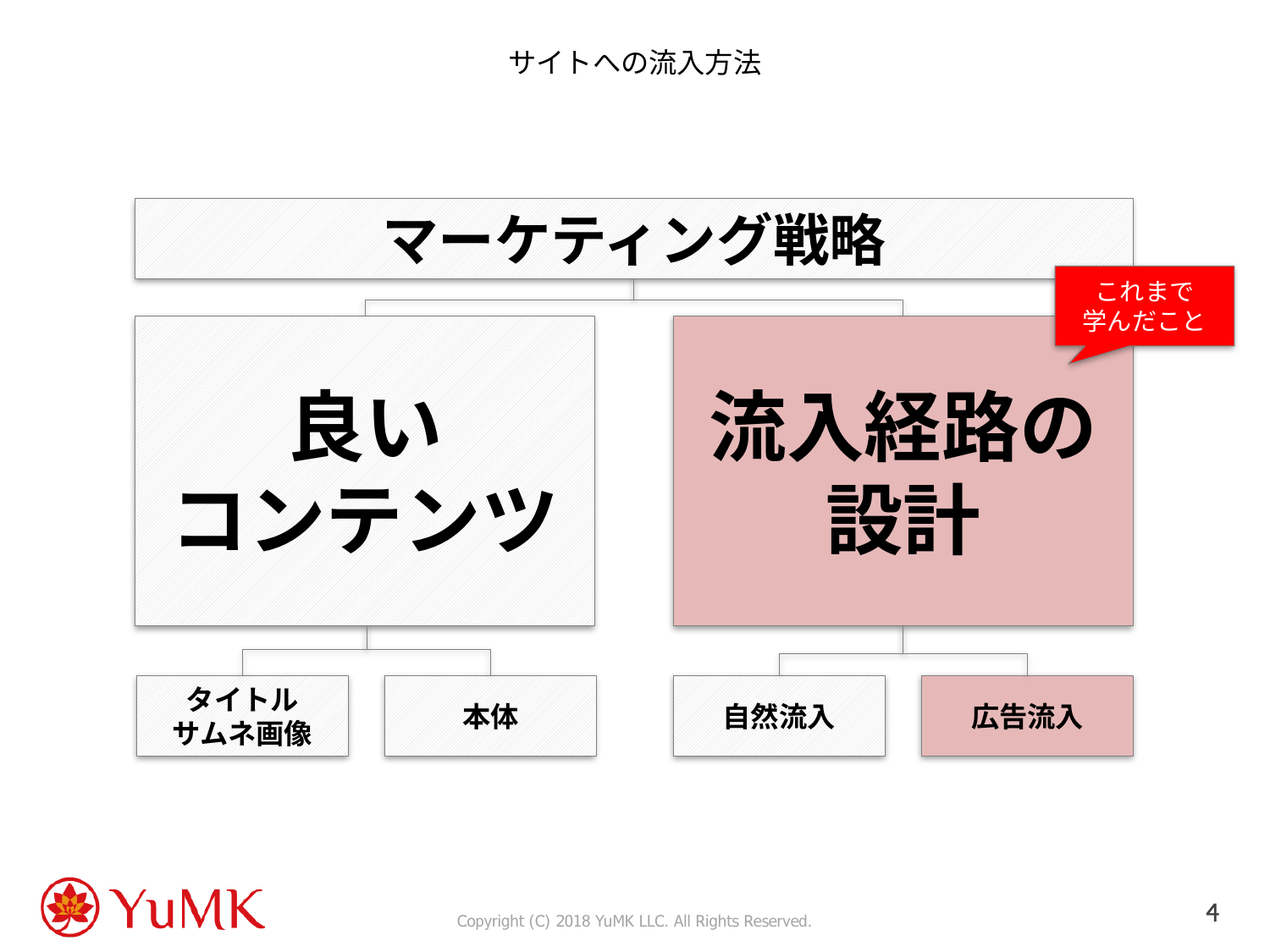

# サイトへの流入方法
マーケティング戦略
これまで
学んだこと
良い
コンテンツ
流入経路の設計
タイトル
サムネ画像
本体
自然流入
広告流入
4